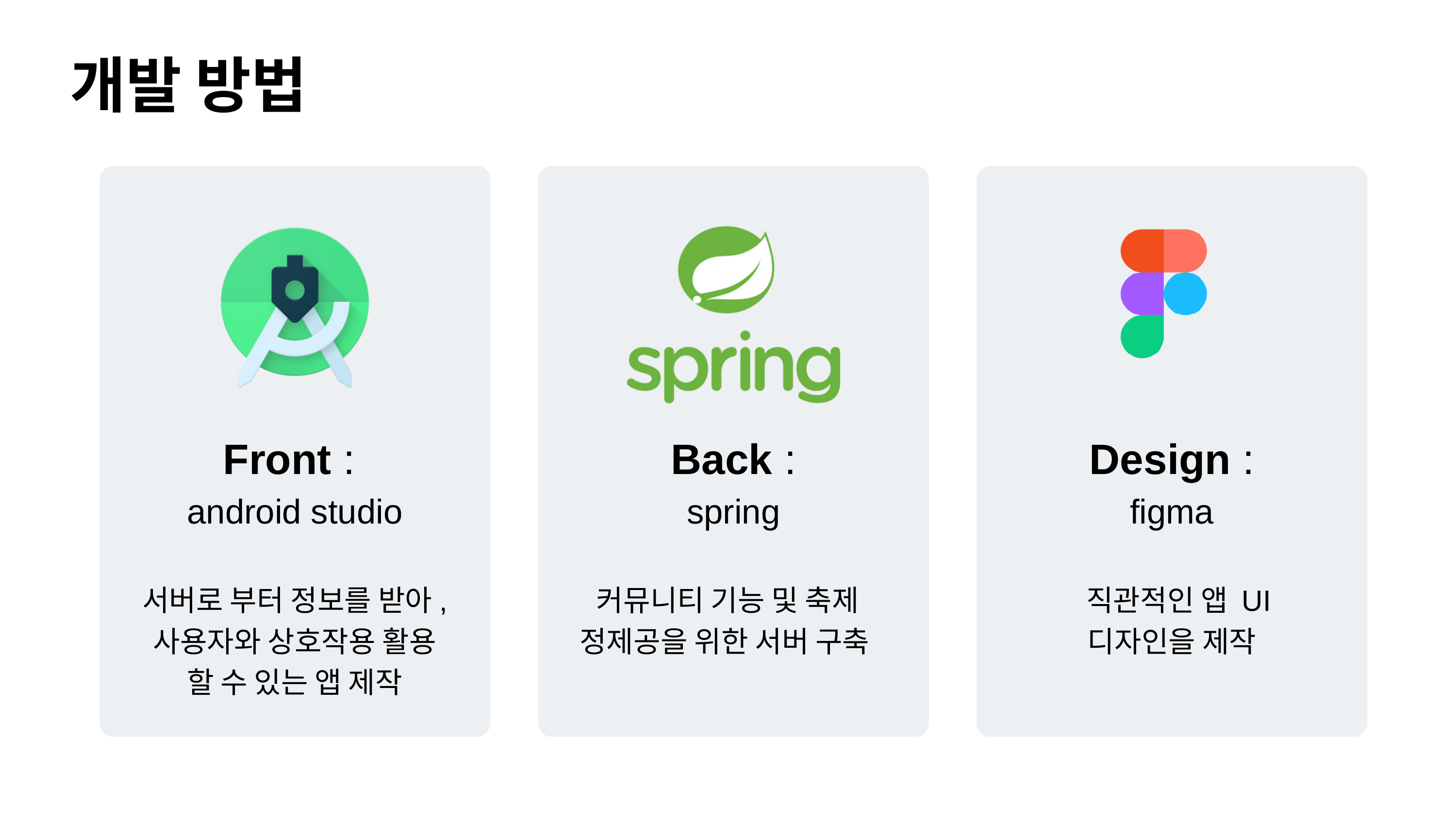

개발 방법

Front :
android studio
 Back :
spring
 Design :
figma
서버로 부터 정보를 받아, 사용자와 상호작용 활용 할 수 있는 앱 제작
커뮤니티 기능 및 축제 정제공을 위한 서버 구축
 직관적인 앱 UI 디자인을 제작